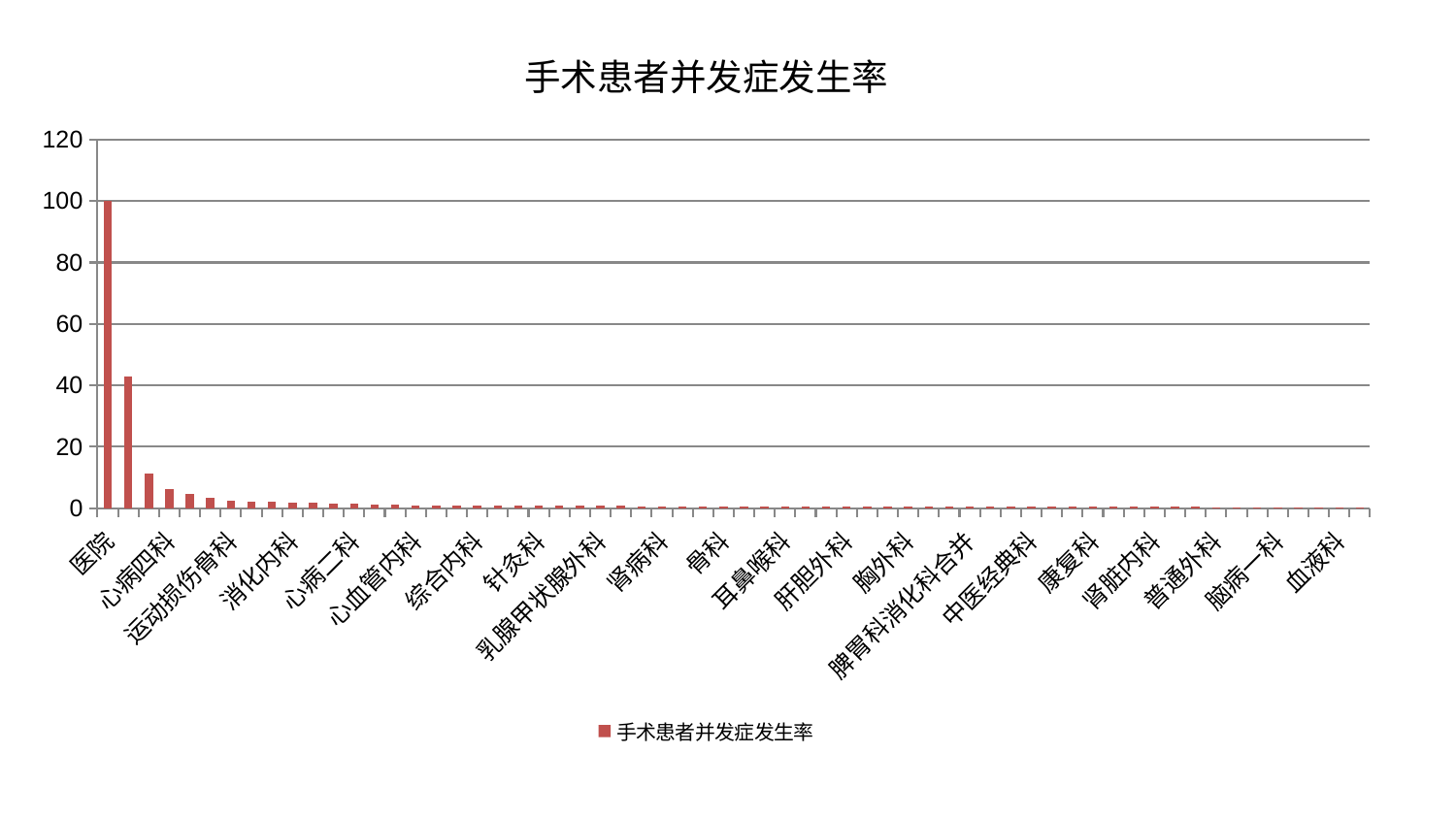

### Chart: 手术患者并发症发生率

| Category | 手术患者并发症发生率 |
|---|---|
| 医院 | 99.99999999999999 |
| 周围血管科 | 42.769885997116106 |
| 老年医学科 | 11.35825780849758 |
| 心病四科 | 6.400016184403326 |
| 小儿骨科 | 4.666257762825078 |
| 泌尿外科 | 3.2793836174327837 |
| 运动损伤骨科 | 2.609318789911353 |
| 口腔科 | 2.2788596542393726 |
| 脾胃病科 | 2.0147416487292547 |
| 消化内科 | 1.8628755832153765 |
| 脑病二科 | 1.7808889811032316 |
| 显微骨科 | 1.5704946762732286 |
| 心病二科 | 1.4563185640921494 |
| 呼吸内科 | 1.21406839230116 |
| 肿瘤内科 | 1.1847563494884588 |
| 心血管内科 | 1.0324791940146576 |
| 风湿病科 | 1.0099673069808224 |
| 儿科 | 0.981526549739529 |
| 综合内科 | 0.8306253739581574 |
| 推拿科 | 0.8179478726679601 |
| 小儿推拿科 | 0.8076045768338722 |
| 针灸科 | 0.7936126974382848 |
| 皮肤科 | 0.7825161911222553 |
| 重症医学科 | 0.7802177184612834 |
| 乳腺甲状腺外科 | 0.74838992959456 |
| 肛肠科 | 0.7458890904216796 |
| 脊柱骨科 | 0.7162753547179085 |
| 肾病科 | 0.7013114802981902 |
| 产科 | 0.6914810481985594 |
| 妇科 | 0.6810091737728338 |
| 骨科 | 0.6531453413403036 |
| 神经外科 | 0.6359169257749002 |
| 妇二科 | 0.631775783722965 |
| 耳鼻喉科 | 0.6249814734198252 |
| 肝病科 | 0.6070273160317013 |
| 脑病三科 | 0.5876206418079051 |
| 肝胆外科 | 0.5535501607929266 |
| 东区重症医学科 | 0.5510267065936565 |
| 心病三科 | 0.5390124301503872 |
| 胸外科 | 0.5162384257048013 |
| 神经内科 | 0.507846357307732 |
| 东区肾病科 | 0.5044551412205401 |
| 脾胃科消化科合并 | 0.47613607243377093 |
| 微创骨科 | 0.47103008218048464 |
| 美容皮肤科 | 0.4693322748624378 |
| 中医经典科 | 0.46590506086757044 |
| 治未病中心 | 0.4606155854720608 |
| 内分泌科 | 0.4602723378743485 |
| 康复科 | 0.4568424472125036 |
| 心病一科 | 0.44902277907377763 |
| 妇科妇二科合并 | 0.42837946836153257 |
| 肾脏内科 | 0.42530292221029653 |
| 身心医学科 | 0.42248560476958613 |
| 眼科 | 0.4191025447873809 |
| 普通外科 | 0.40775797156235555 |
| 男科 | 0.3989781511378945 |
| 创伤骨科 | 0.387830493961577 |
| 脑病一科 | 0.37061400367070496 |
| 西区重症医学科 | 0.36653884999120667 |
| 关节骨科 | 0.36631772516462335 |
| 血液科 | 0.36429781566578495 |
| 中医外治中心 | 0.35917056289436583 |
228